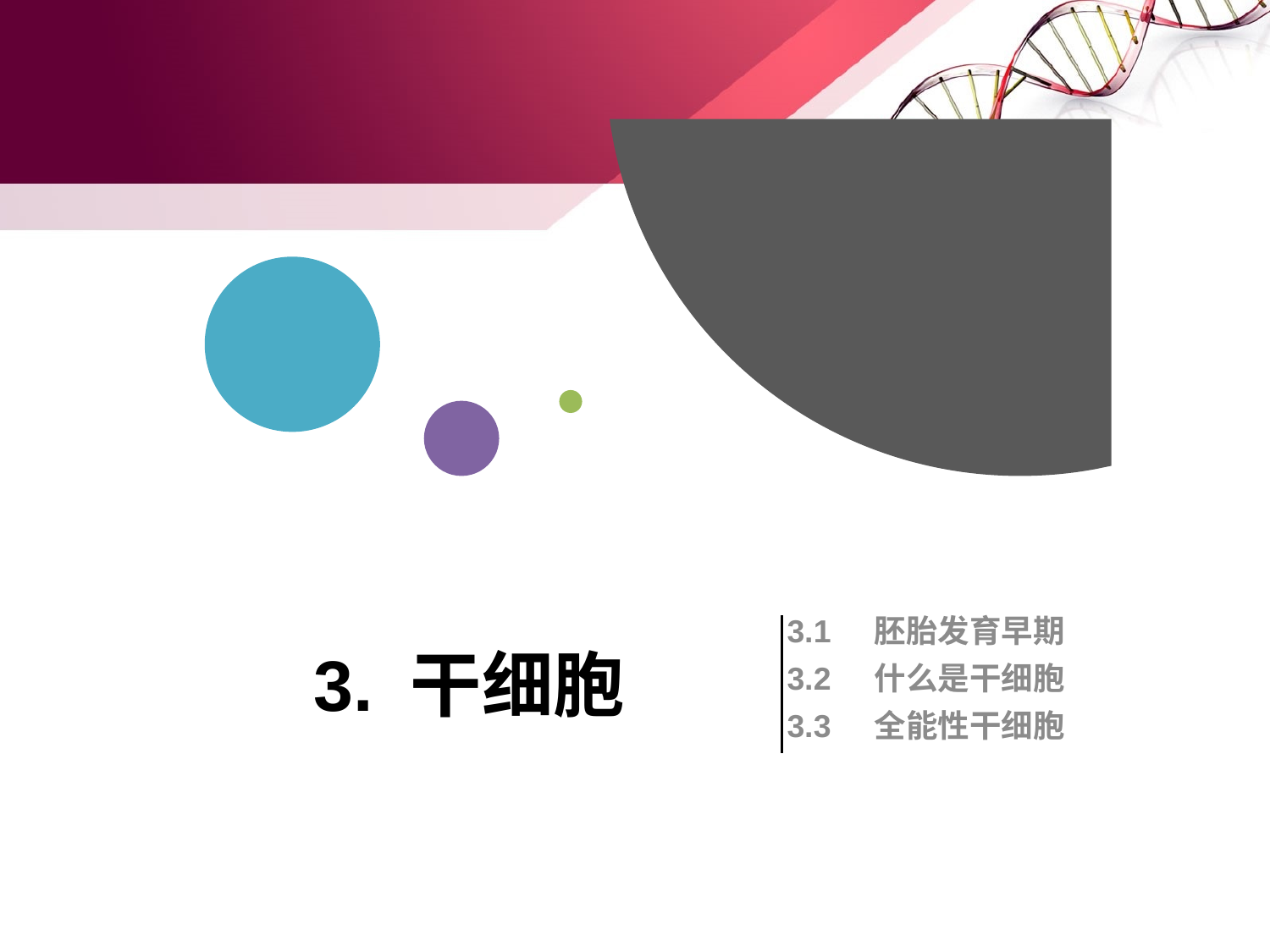

3.1    胚胎发育早期
3.2    什么是干细胞
3.3    全能性干细胞
# 3. 干细胞